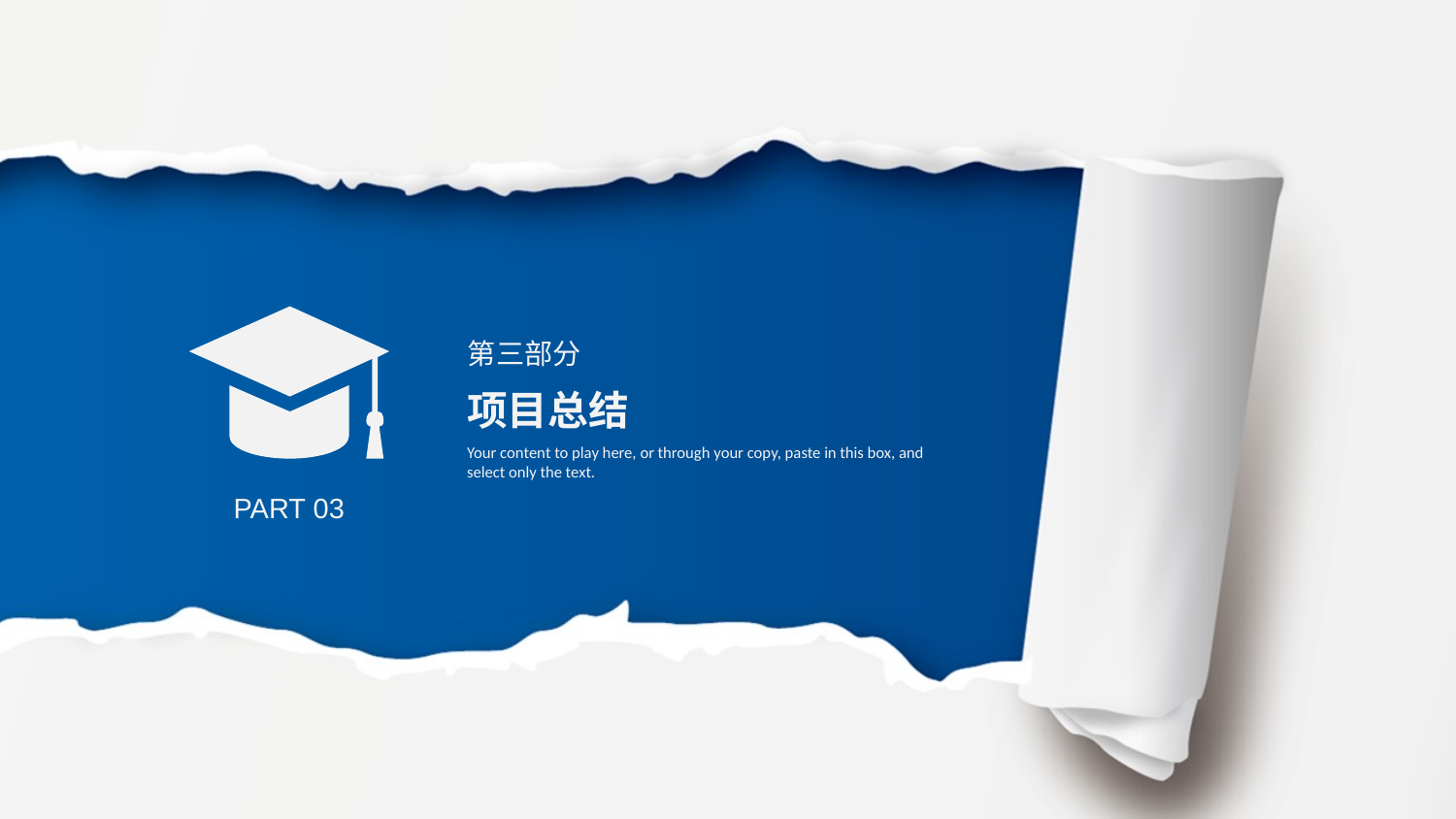

第三部分
项目总结
Your content to play here, or through your copy, paste in this box, and select only the text.
PART 03